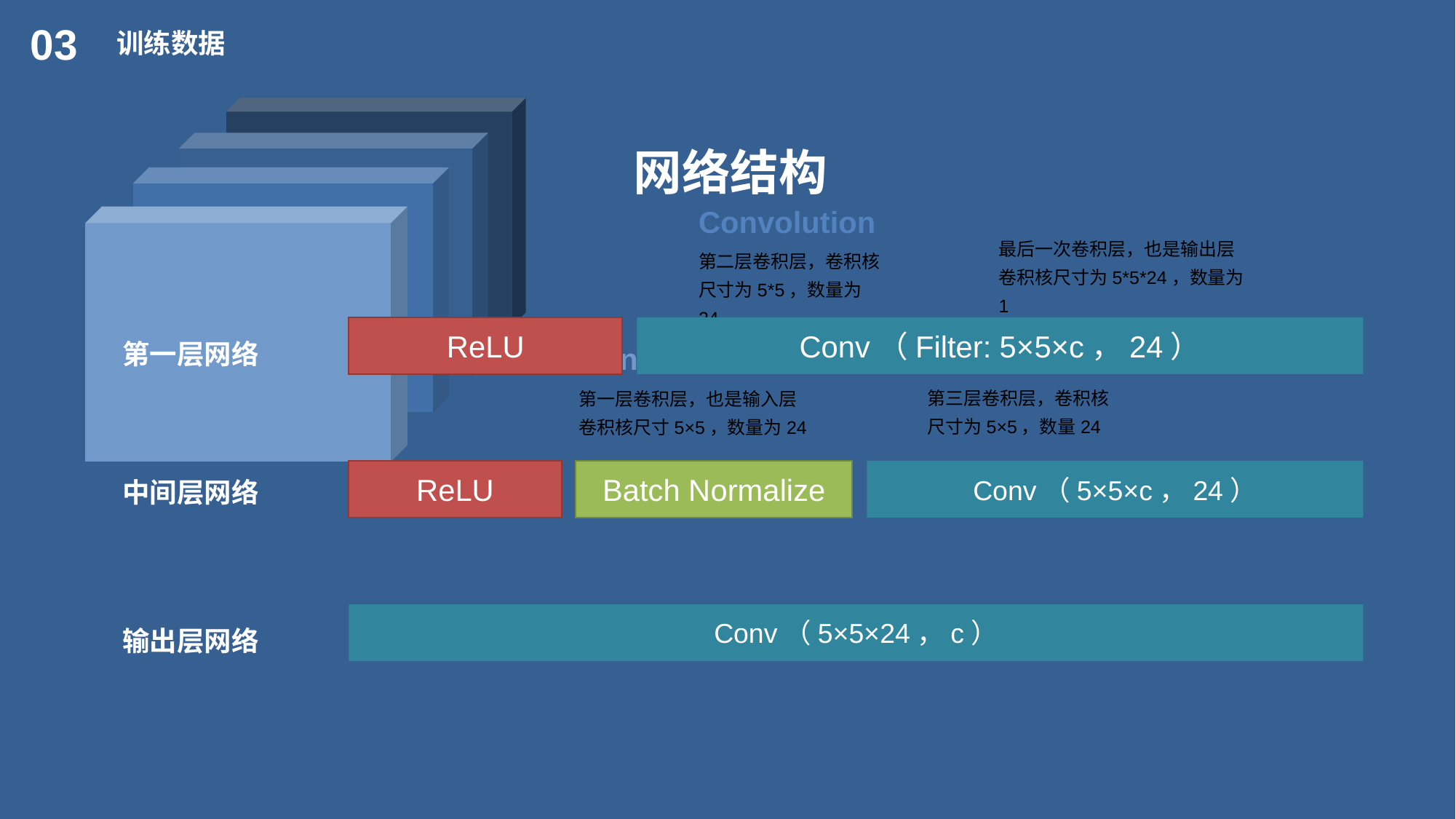

03
训练数据

网络结构

Convolution
最后一次卷积层，也是输出层
卷积核尺寸为5*5*24，数量为1
Convolution
第二层卷积层，卷积核
尺寸为5*5，数量为24

第一层网络
ReLU
Conv（Filter: 5×5×c，24）
Convolution
第三层卷积层，卷积核
尺寸为5×5，数量24
Convolution
第一层卷积层，也是输入层
卷积核尺寸5×5，数量为24
中间层网络
ReLU
Batch Normalize
Conv（5×5×c，24）

输出层网络
Conv（5×5×24，c）